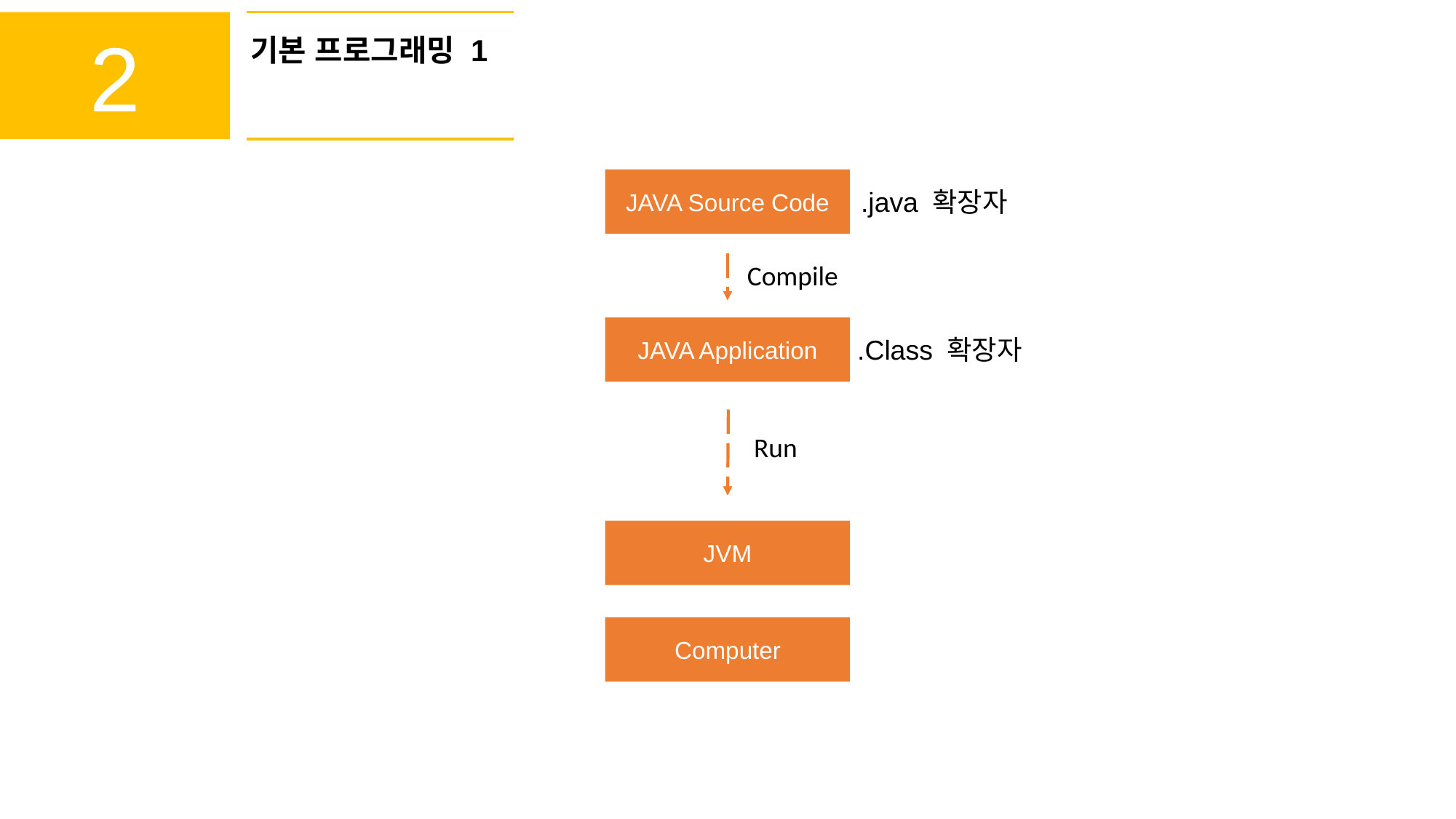

2
기본 프로그래밍 1
JAVA Source Code
.java 확장자
Compile
JAVA Application
.Class 확장자
Run
JVM
Computer